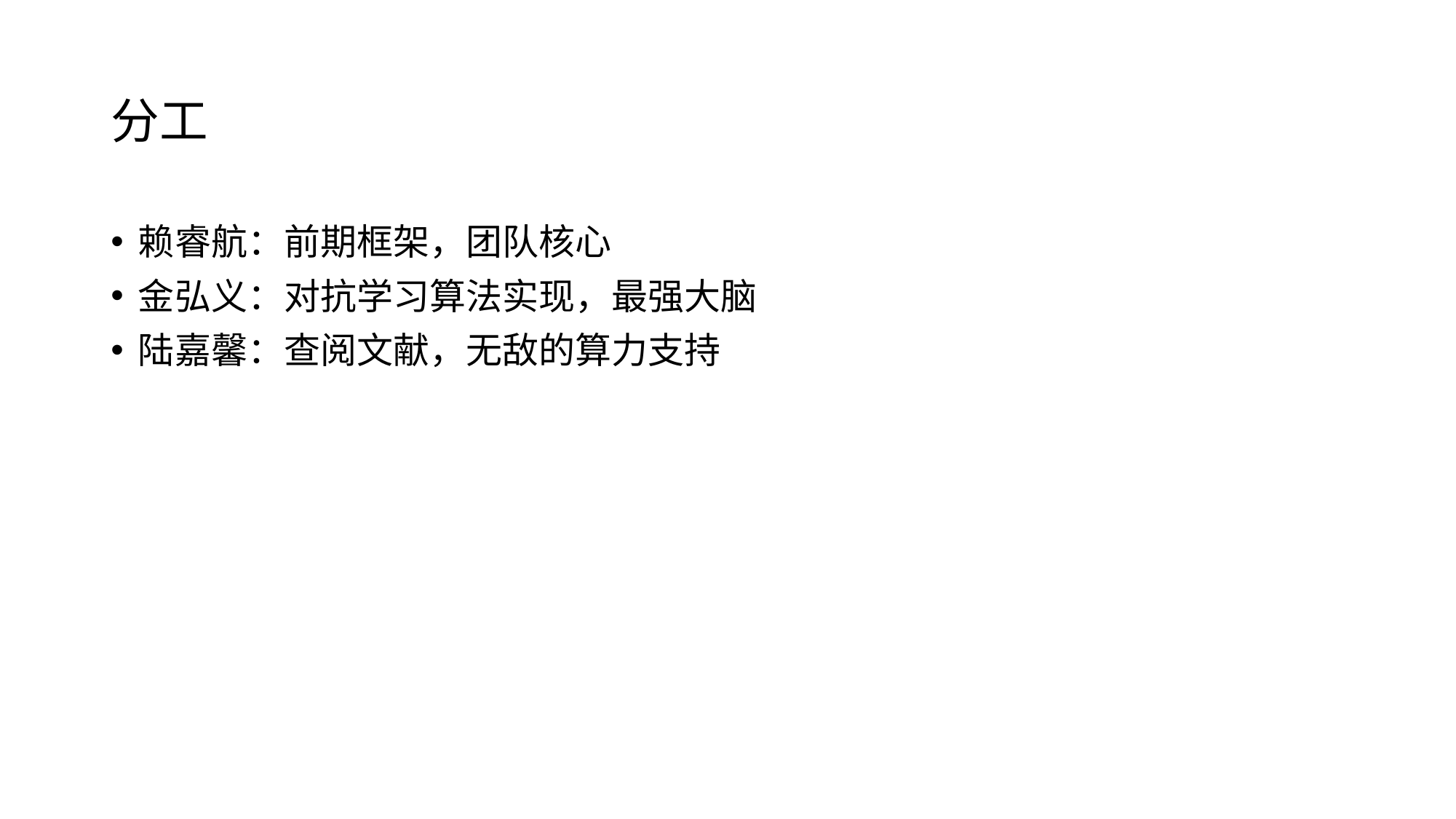

# 分工
赖睿航：前期框架，团队核心
金弘义：对抗学习算法实现，最强大脑
陆嘉馨：查阅文献，无敌的算力支持